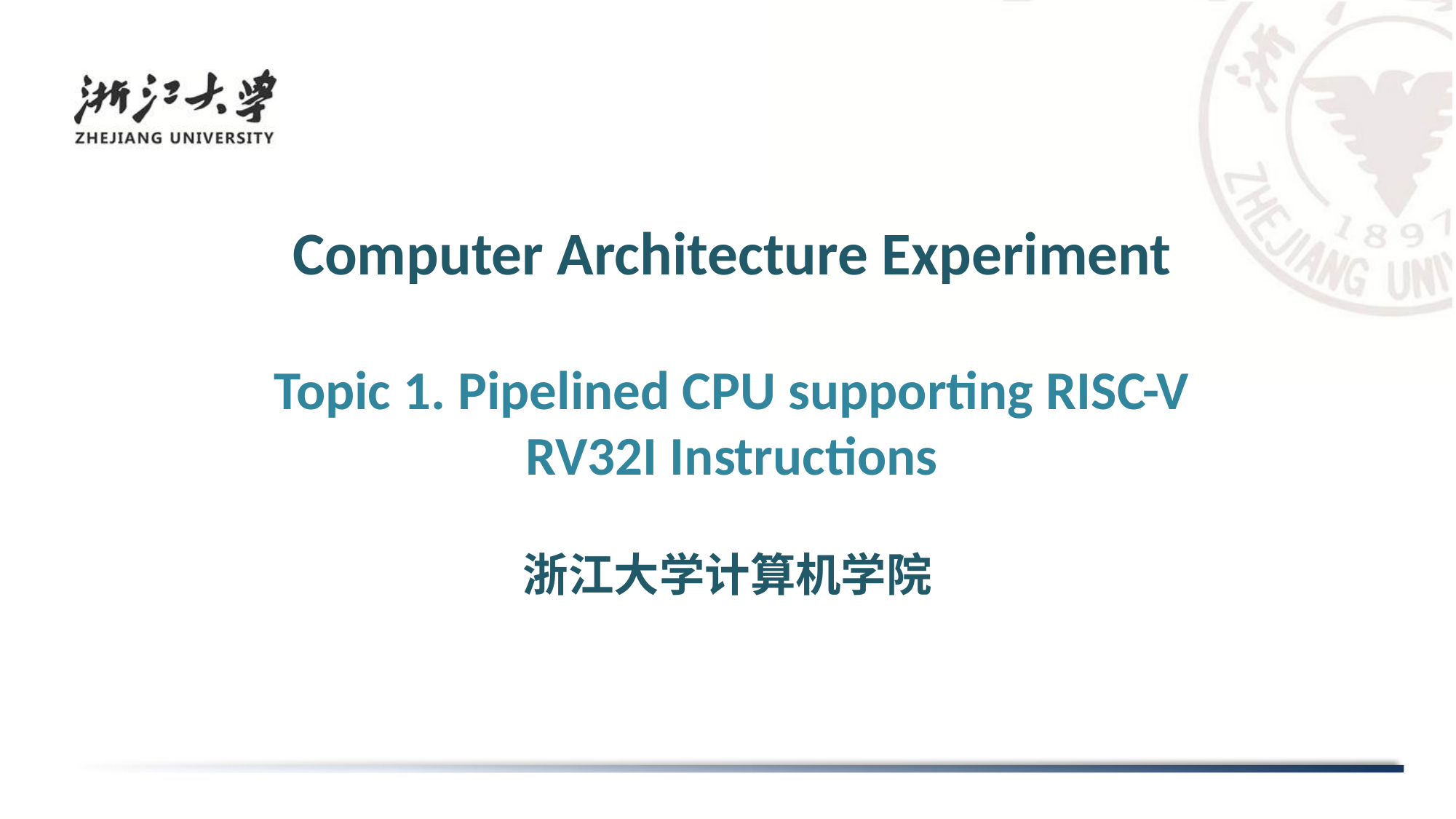

# Computer Architecture Experiment
Topic 1. Pipelined CPU supporting RISC-V
RV32I Instructions
浙江大学计算机学院